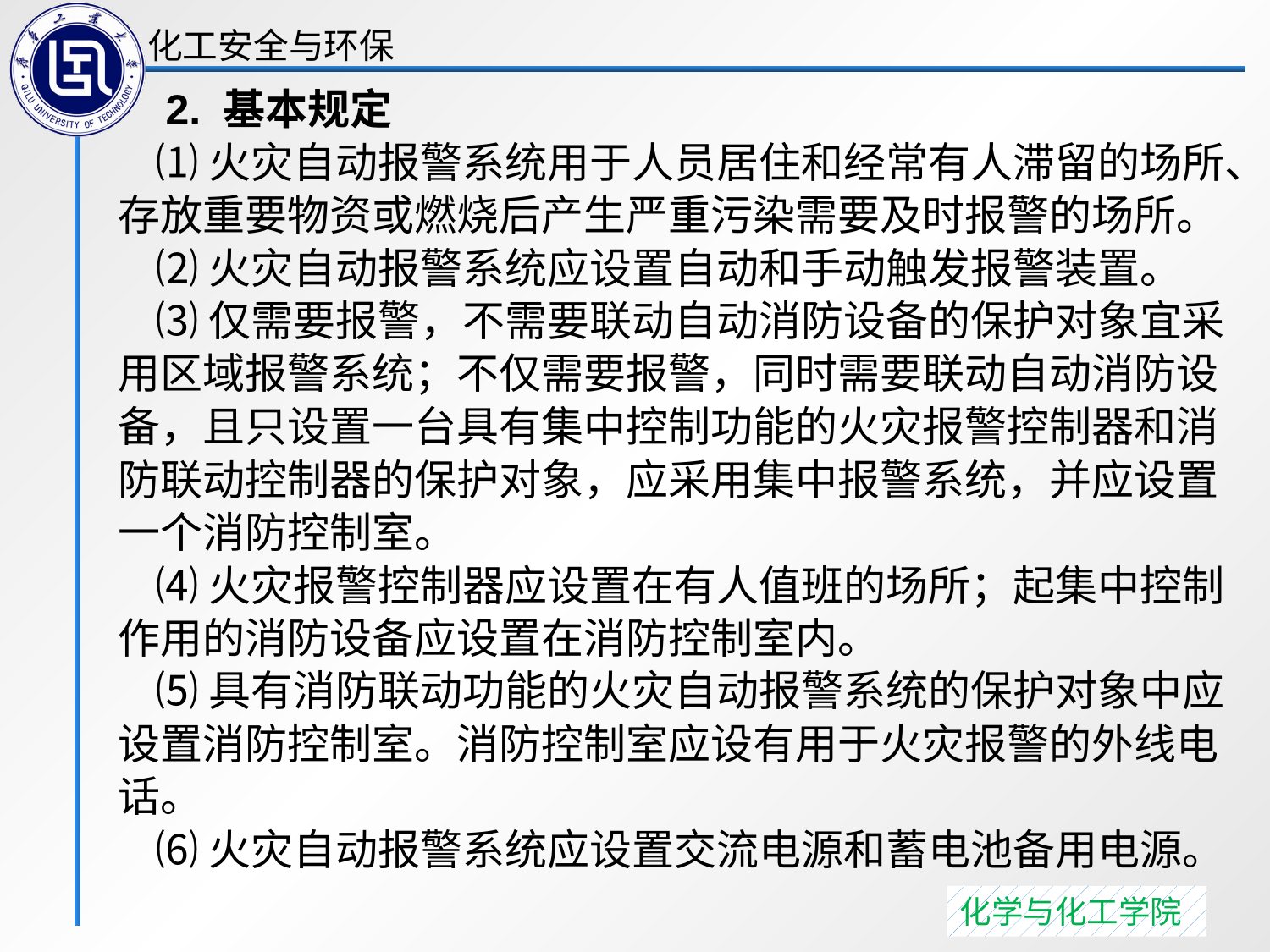

2. 基本规定
    ⑴火灾自动报警系统用于人员居住和经常有人滞留的场所、存放重要物资或燃烧后产生严重污染需要及时报警的场所。
    ⑵火灾自动报警系统应设置自动和手动触发报警装置。
    ⑶仅需要报警，不需要联动自动消防设备的保护对象宜采用区域报警系统；不仅需要报警，同时需要联动自动消防设备，且只设置一台具有集中控制功能的火灾报警控制器和消防联动控制器的保护对象，应采用集中报警系统，并应设置一个消防控制室。
    ⑷火灾报警控制器应设置在有人值班的场所；起集中控制作用的消防设备应设置在消防控制室内。
    ⑸具有消防联动功能的火灾自动报警系统的保护对象中应设置消防控制室。消防控制室应设有用于火灾报警的外线电话。
    ⑹火灾自动报警系统应设置交流电源和蓄电池备用电源。